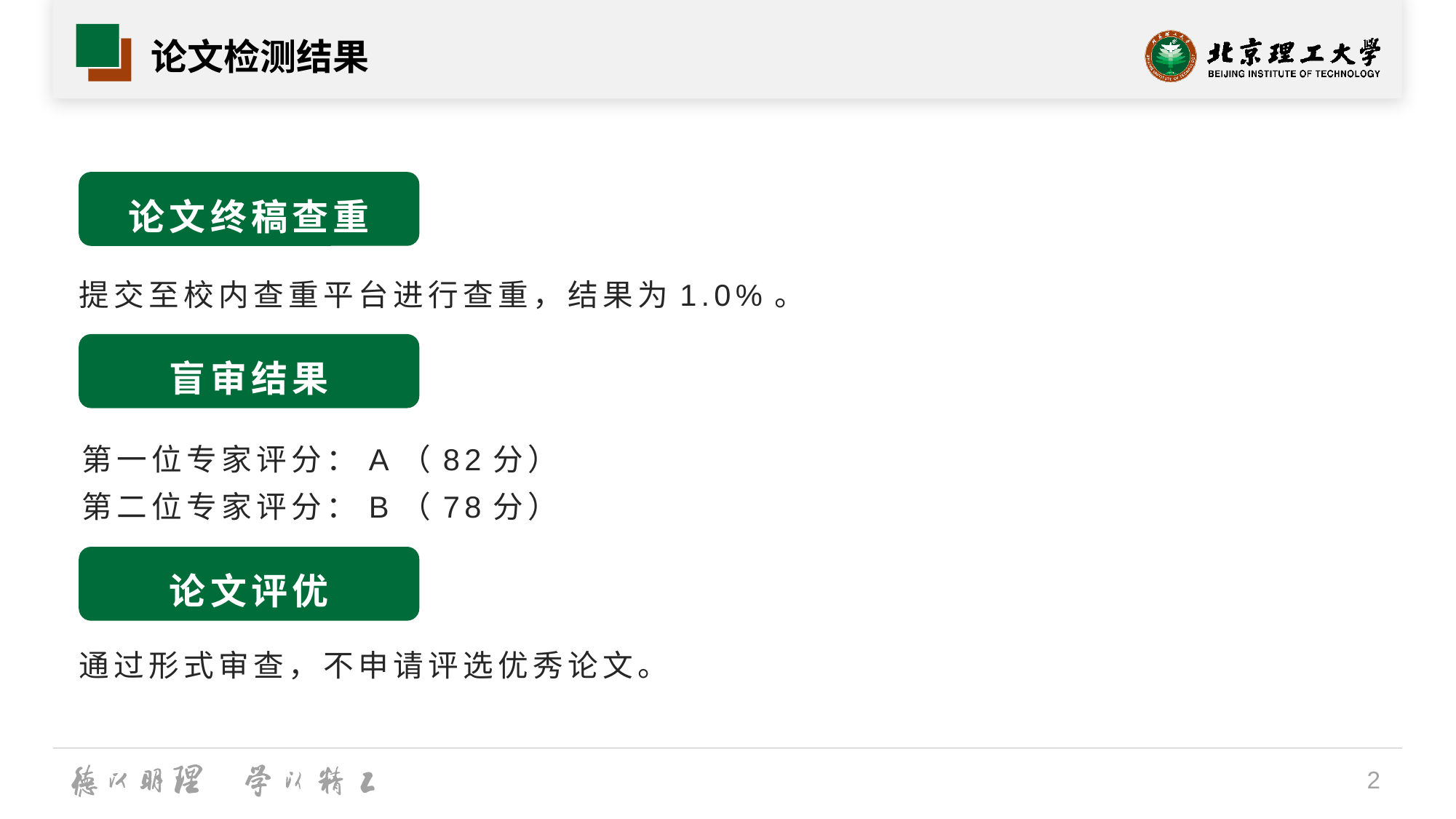

# 论文检测结果
论文终稿查重
提交至校内查重平台进行查重，结果为1.0%。
盲审结果
第一位专家评分：A（82分）
第二位专家评分：B（78分）
论文评优
通过形式审查，不申请评选优秀论文。